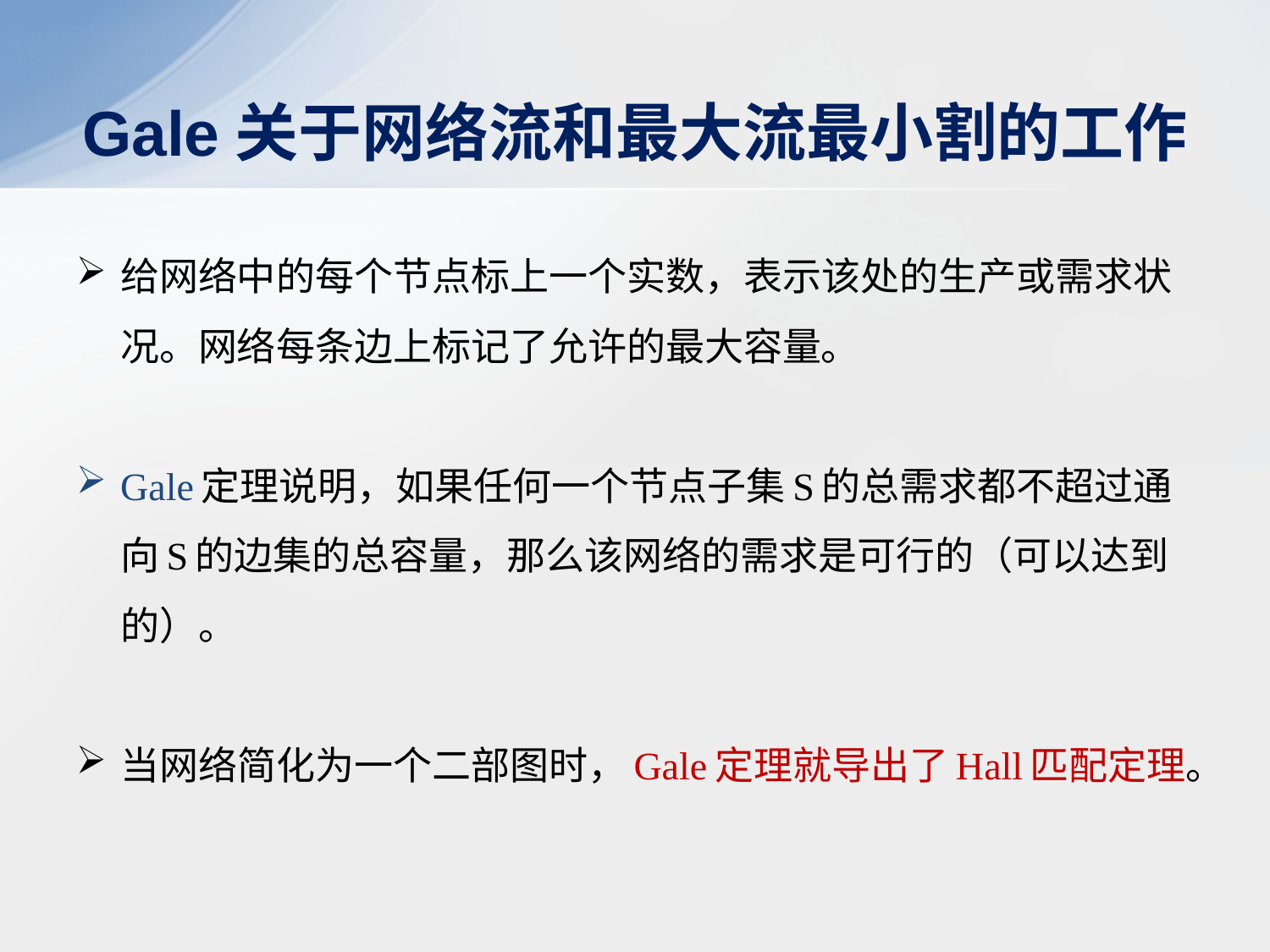

# Gale关于网络流和最大流最小割的工作
给网络中的每个节点标上一个实数，表示该处的生产或需求状况。网络每条边上标记了允许的最大容量。

Gale定理说明，如果任何一个节点子集S的总需求都不超过通向S的边集的总容量，那么该网络的需求是可行的（可以达到的）。

当网络简化为一个二部图时，Gale定理就导出了Hall匹配定理。